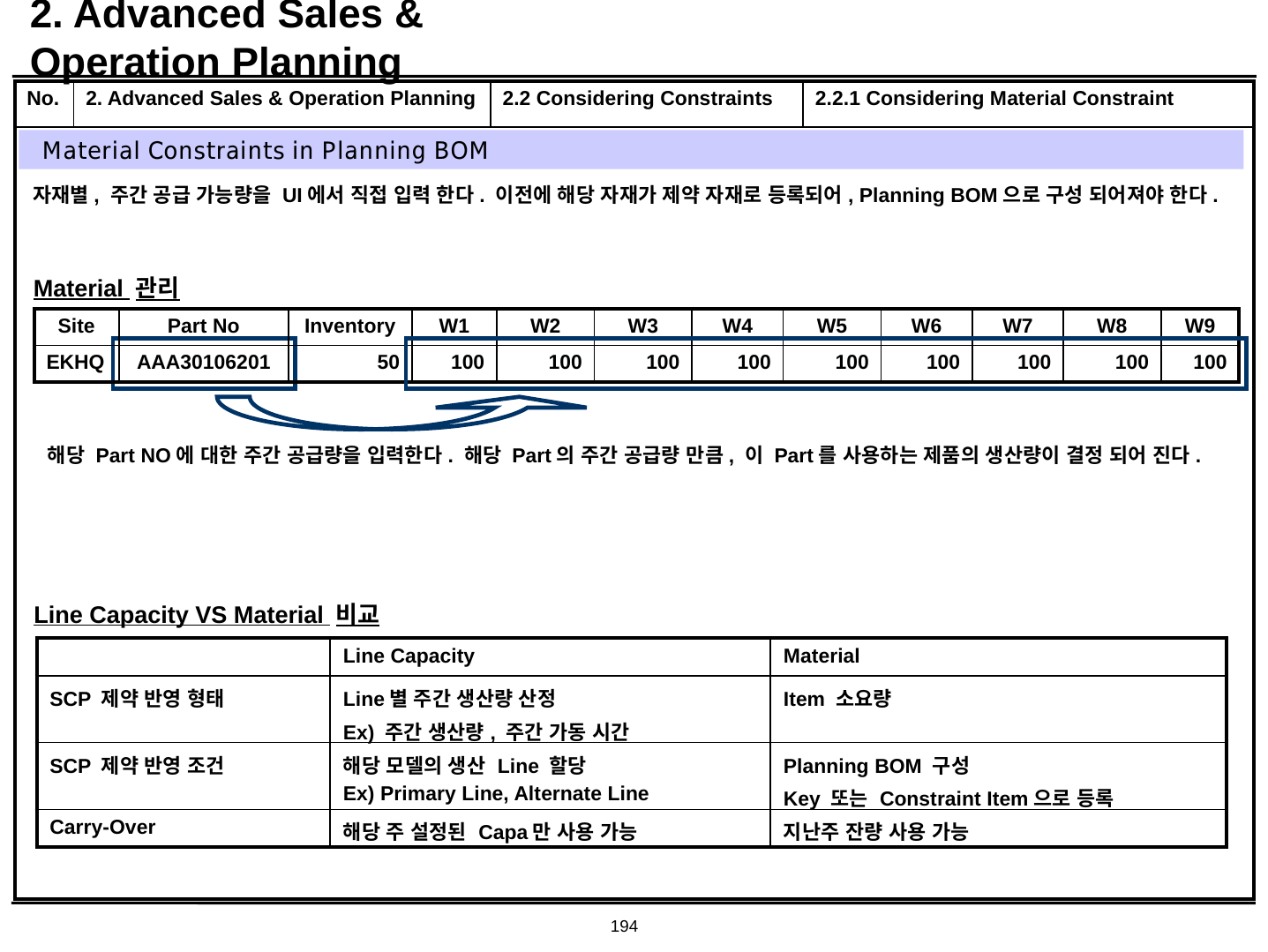

# 2. Advanced Sales & Operation Planning
| No. | 2. Advanced Sales & Operation Planning | 2.2 Considering Constraints | 2.2.1 Considering Material Constraint |
| --- | --- | --- | --- |
|  |  |  |  |
Material Constraints in Planning BOM
자재별, 주간 공급 가능량을 UI에서 직접 입력 한다. 이전에 해당 자재가 제약 자재로 등록되어, Planning BOM으로 구성 되어져야 한다.
Material 관리
| Site | Part No | Inventory | W1 | W2 | W3 | W4 | W5 | W6 | W7 | W8 | W9 |
| --- | --- | --- | --- | --- | --- | --- | --- | --- | --- | --- | --- |
| EKHQ | AAA30106201 | 50 | 100 | 100 | 100 | 100 | 100 | 100 | 100 | 100 | 100 |

해당 Part NO에 대한 주간 공급량을 입력한다. 해당 Part의 주간 공급량 만큼, 이 Part를 사용하는 제품의 생산량이 결정 되어 진다.
Line Capacity VS Material 비교
|  | Line Capacity | Material |
| --- | --- | --- |
| SCP 제약 반영 형태 | Line별 주간 생산량 산정 Ex) 주간 생산량, 주간 가동 시간 | Item 소요량 |
| SCP 제약 반영 조건 | 해당 모델의 생산 Line 할당 Ex) Primary Line, Alternate Line | Planning BOM 구성 Key 또는 Constraint Item으로 등록 |
| Carry-Over | 해당 주 설정된 Capa만 사용 가능 | 지난주 잔량 사용 가능 |
194